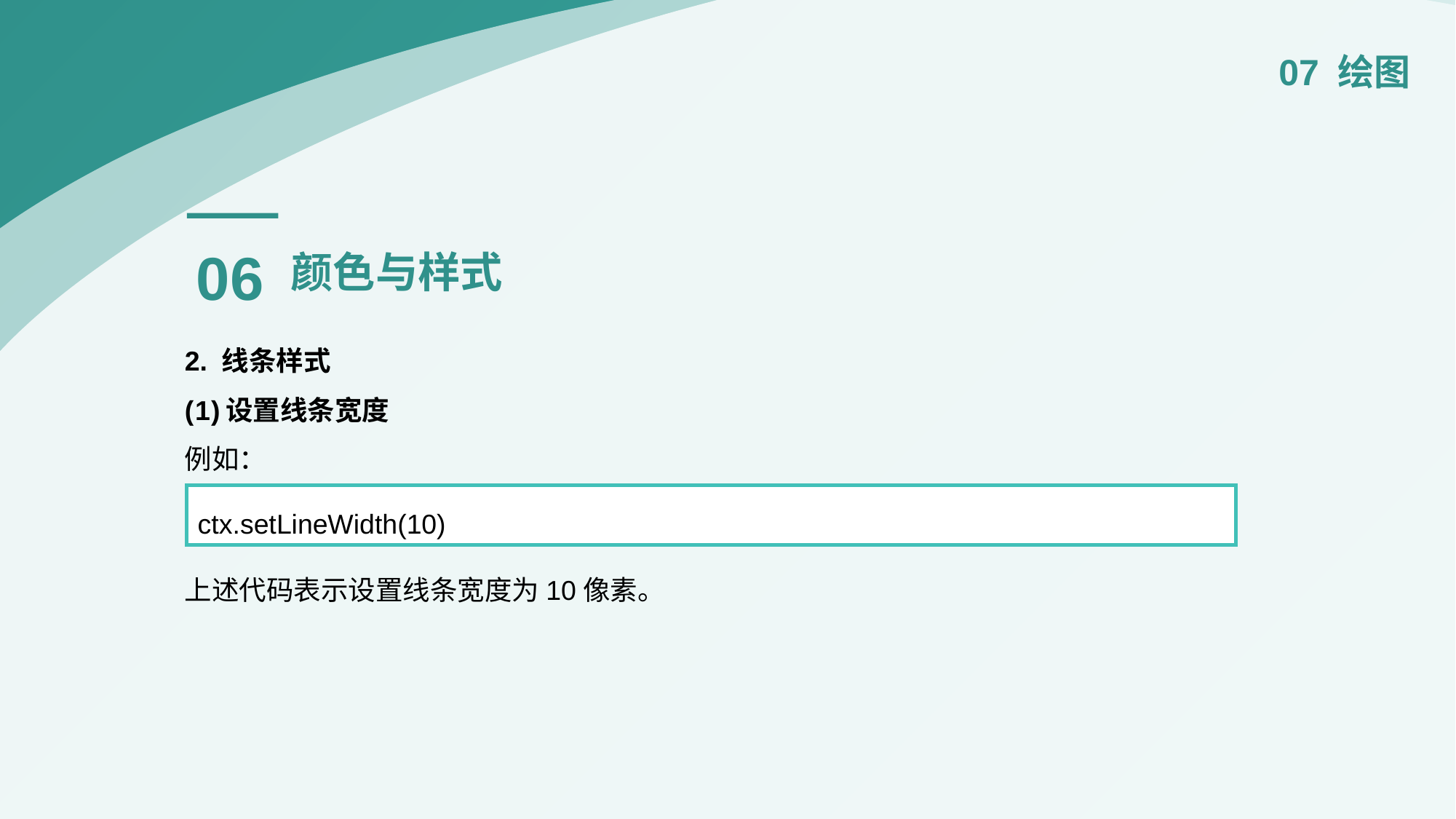

07 绘图
06

颜色与样式
2. 线条样式
设置线条宽度
例如：

上述代码表示设置线条宽度为10像素。
ctx.setLineWidth(10)